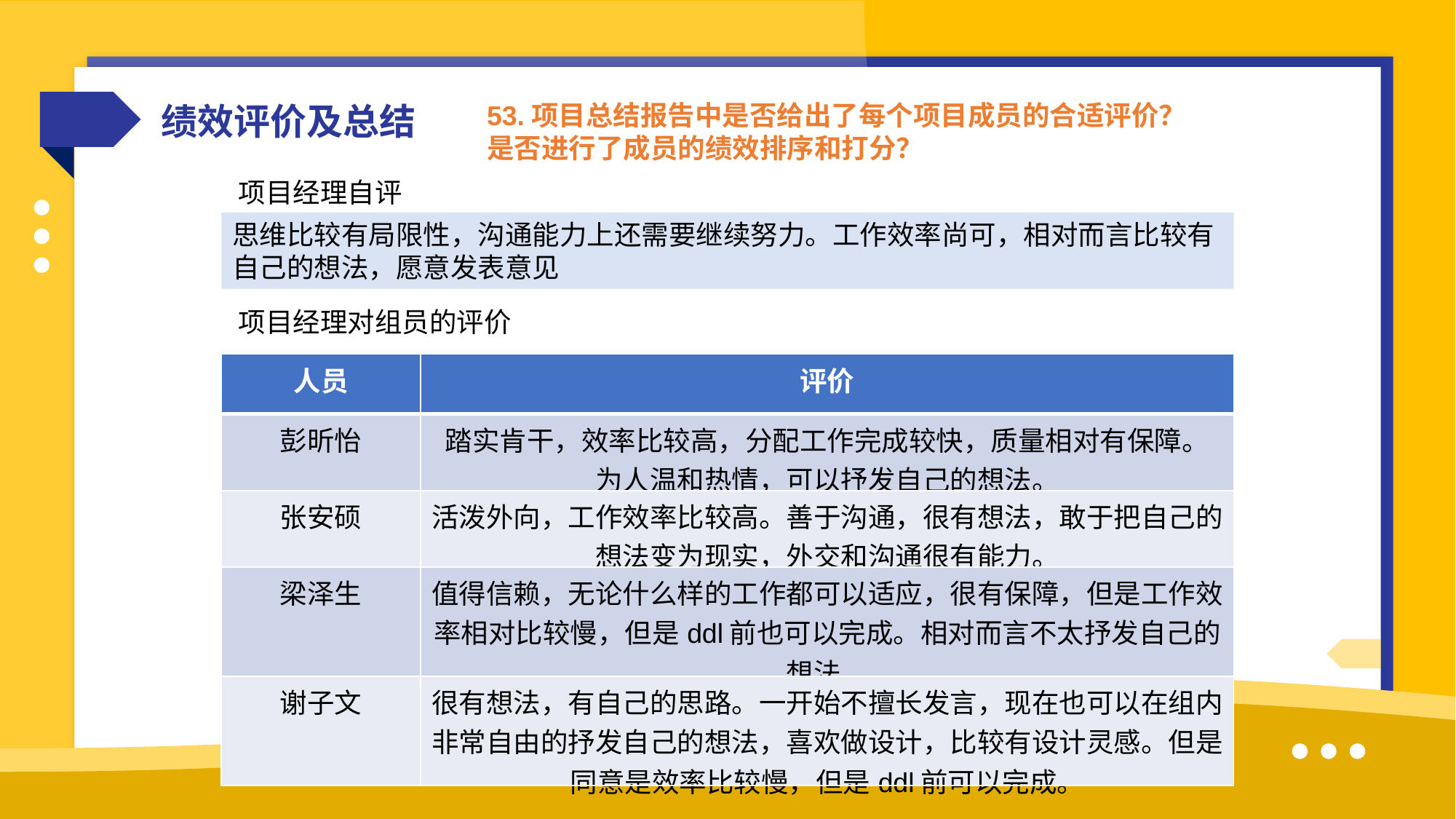

绩效评价及总结
53.项目总结报告中是否给出了每个项目成员的合适评价？是否进行了成员的绩效排序和打分？
项目经理自评
思维比较有局限性，沟通能力上还需要继续努力。工作效率尚可，相对而言比较有自己的想法，愿意发表意见
项目经理对组员的评价
| 人员 | 评价 |
| --- | --- |
| 彭昕怡 | 踏实肯干，效率比较高，分配工作完成较快，质量相对有保障。 为人温和热情，可以抒发自己的想法。 |
| 张安硕 | 活泼外向，工作效率比较高。善于沟通，很有想法，敢于把自己的想法变为现实，外交和沟通很有能力。 |
| 梁泽生 | 值得信赖，无论什么样的工作都可以适应，很有保障，但是工作效率相对比较慢，但是ddl前也可以完成。相对而言不太抒发自己的想法。 |
| 谢子文 | 很有想法，有自己的思路。一开始不擅长发言，现在也可以在组内非常自由的抒发自己的想法，喜欢做设计，比较有设计灵感。但是同意是效率比较慢，但是ddl前可以完成。 |